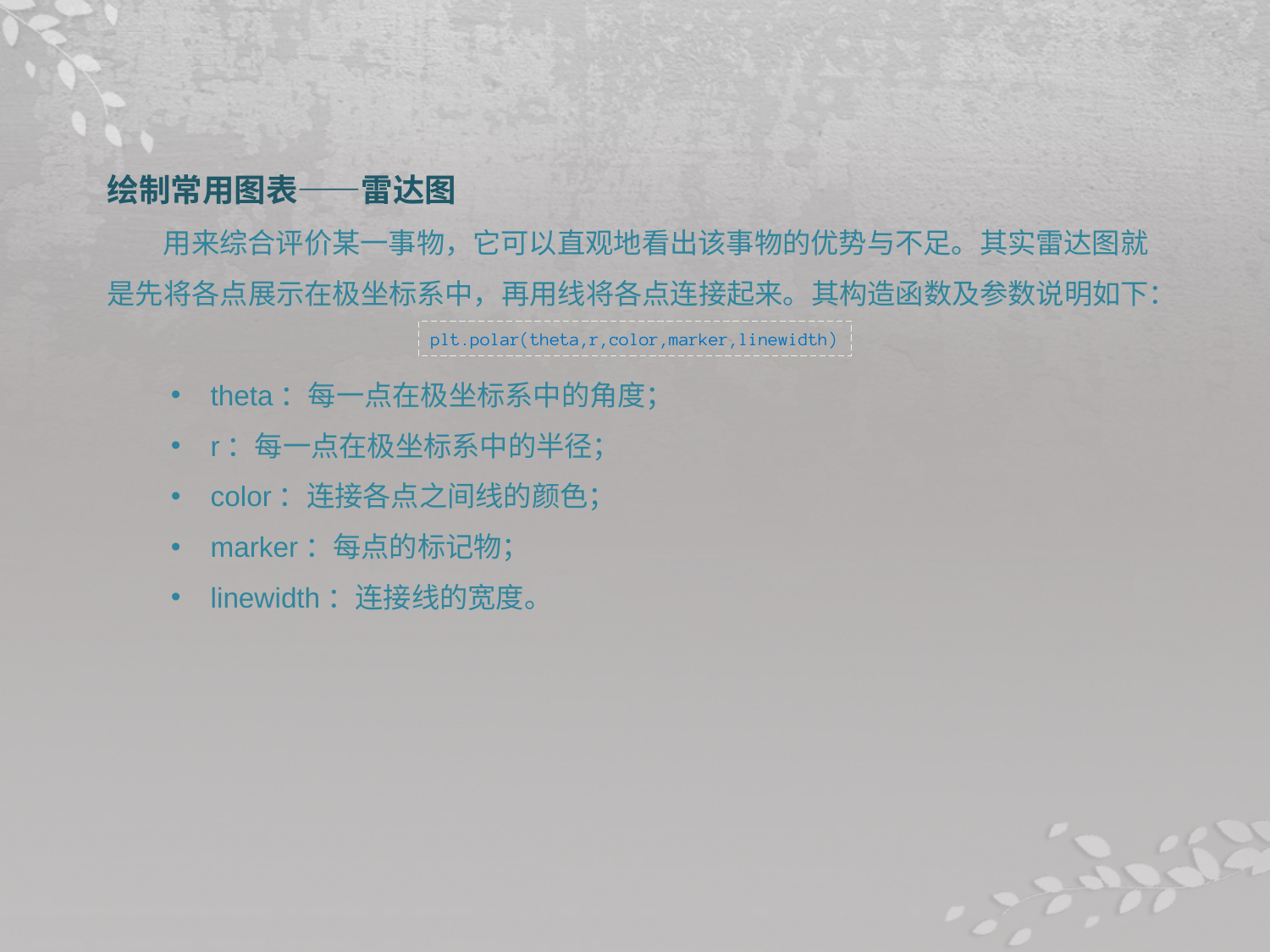

绘制常用图表——雷达图
用来综合评价某一事物，它可以直观地看出该事物的优势与不足。其实雷达图就是先将各点展示在极坐标系中，再用线将各点连接起来。其构造函数及参数说明如下：

theta：每一点在极坐标系中的角度；
r：每一点在极坐标系中的半径；
color：连接各点之间线的颜色；
marker：每点的标记物；
linewidth：连接线的宽度。
plt.polar(theta,r,color,marker,linewidth)